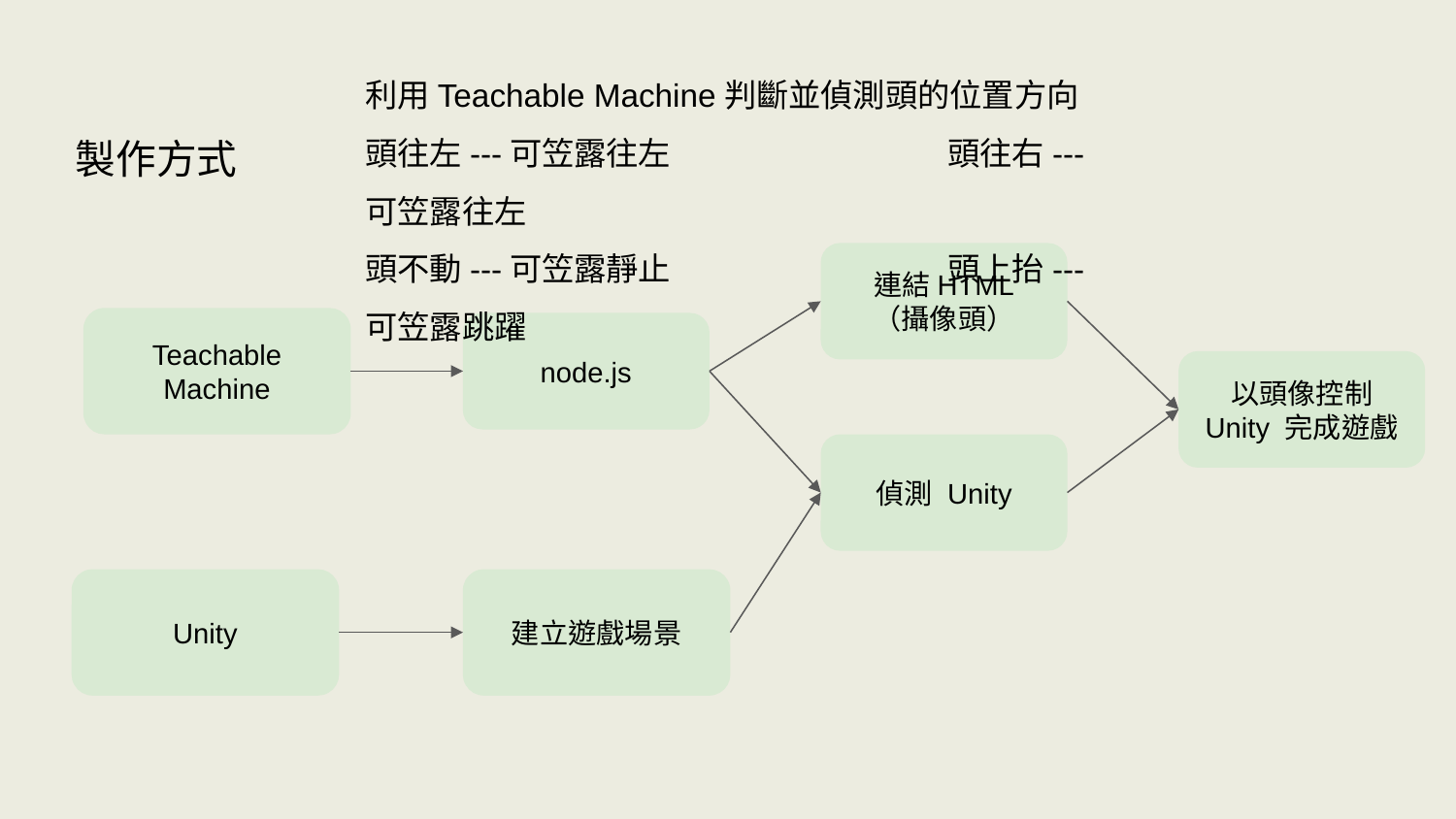

利用Teachable Machine判斷並偵測頭的位置方向
頭往左---可笠露往左		頭往右---可笠露往左
頭不動---可笠露靜止		頭上抬---可笠露跳躍
製作方式
連結HTML
（攝像頭）
Teachable Machine
node.js
以頭像控制 Unity 完成遊戲
偵測 Unity
Unity
建立遊戲場景